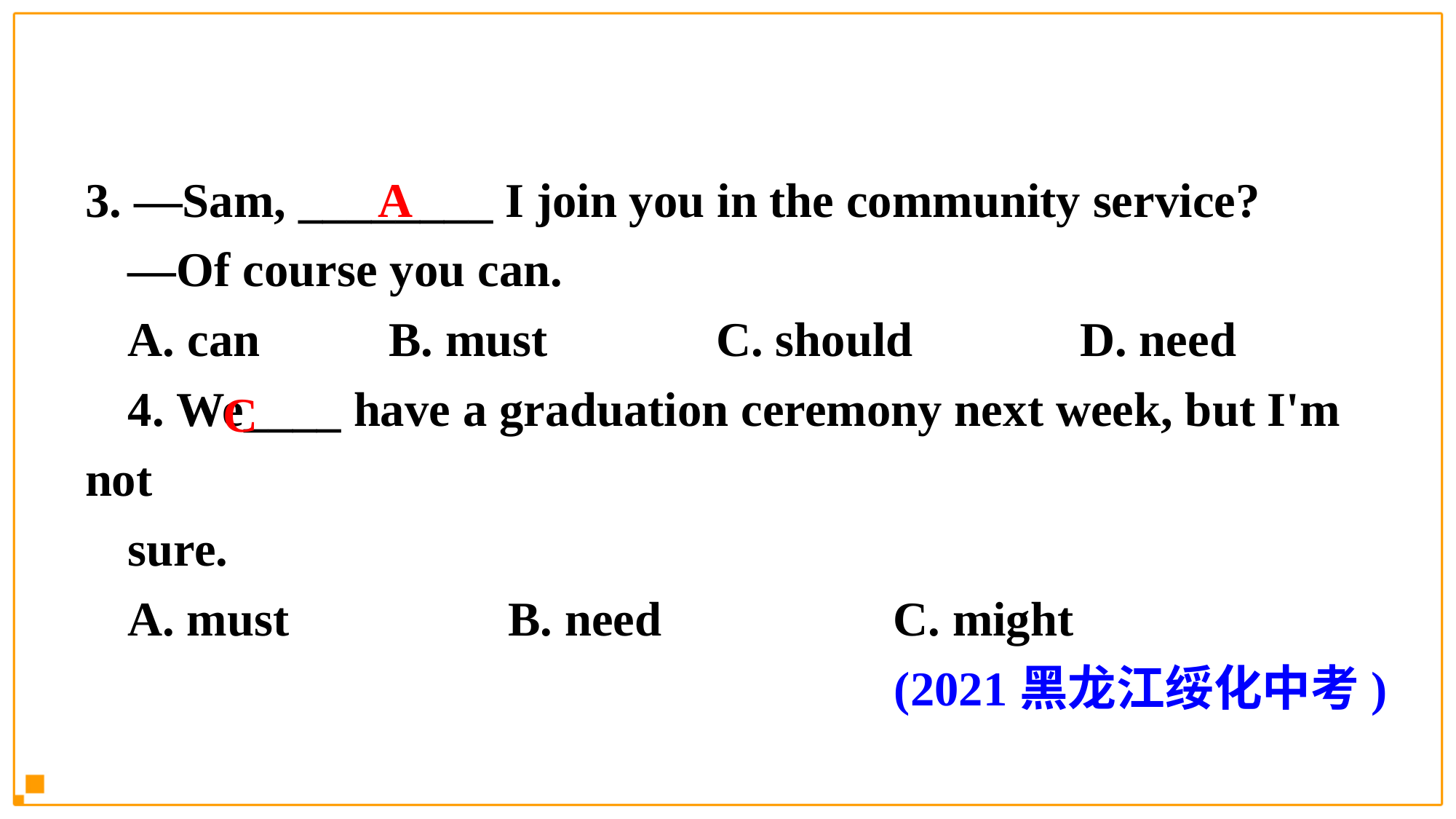

3. —Sam, ________ I join you in the community service?
—Of course you can.
A. can	       B. must	       C. should	          D. need
4. We____ have a graduation ceremony next week, but I'm not
sure.
A. must                  B. need                   C. might
(2021黑龙江绥化中考)
A
C